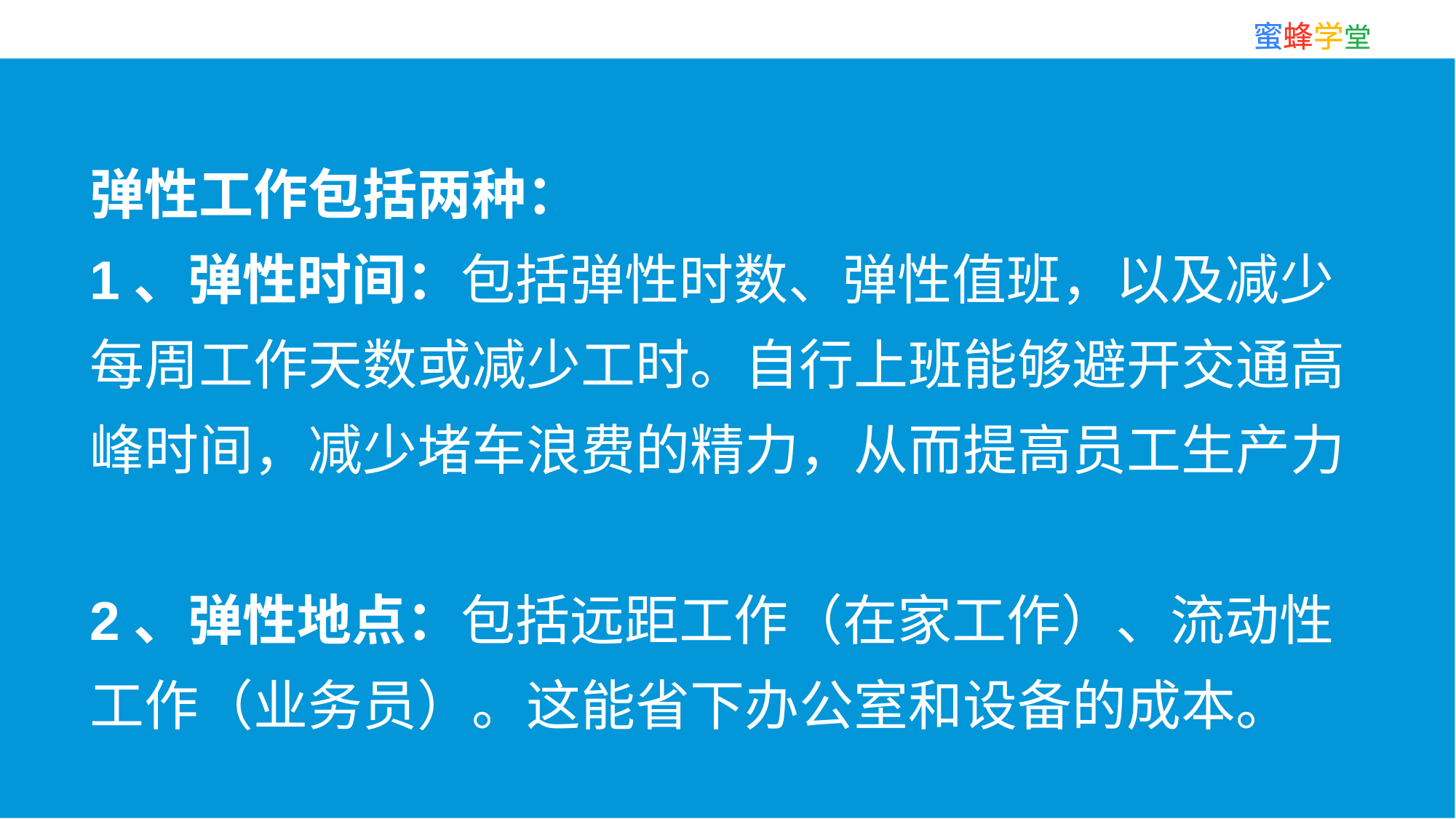

蜜蜂学堂

弹性工作包括两种：
1、弹性时间：包括弹性时数、弹性值班，以及减少每周工作天数或减少工时。自行上班能够避开交通高峰时间，减少堵车浪费的精力，从而提高员工生产力

2、弹性地点：包括远距工作（在家工作）、流动性工作（业务员）。这能省下办公室和设备的成本。